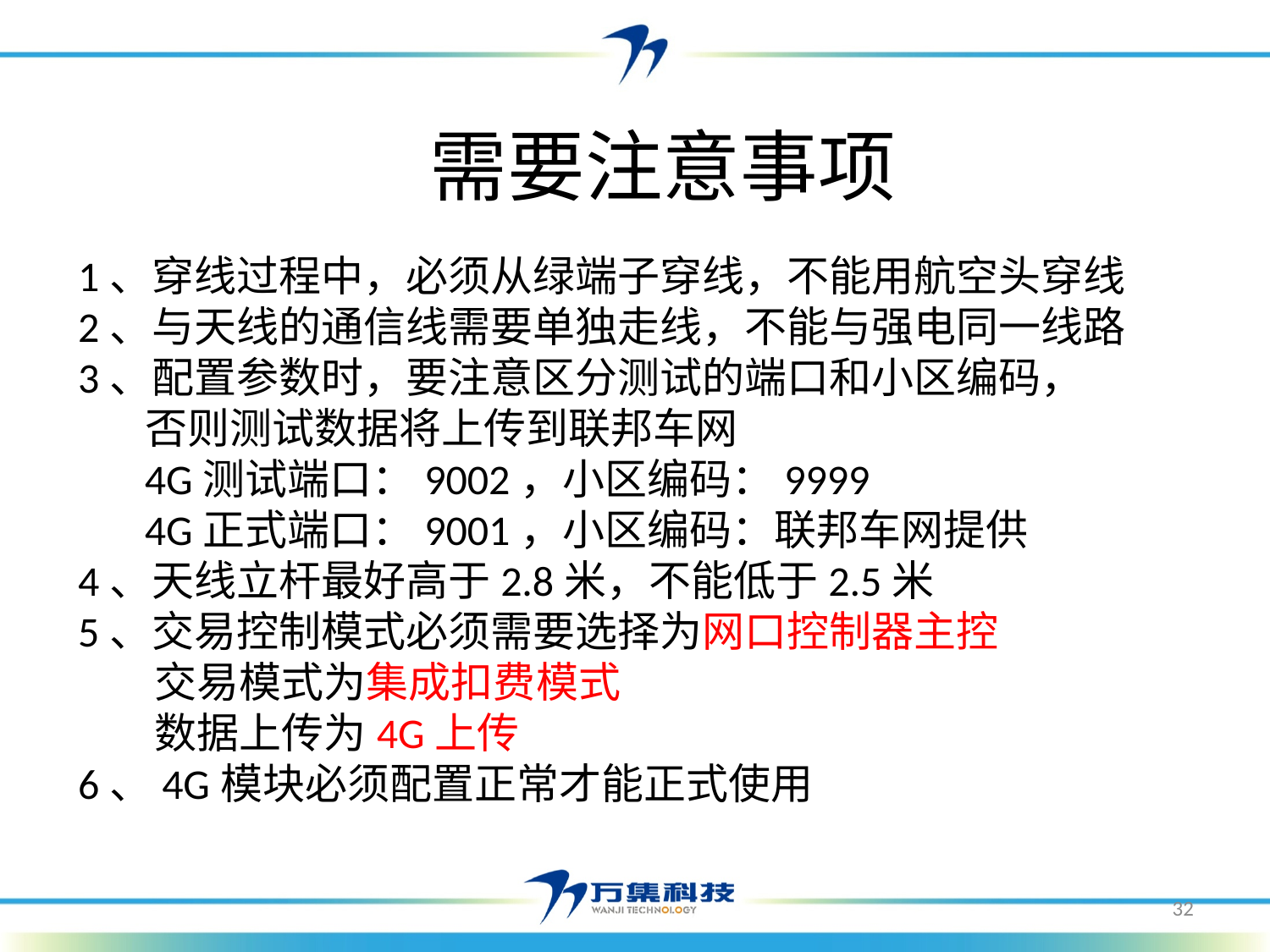

需要注意事项
1、穿线过程中，必须从绿端子穿线，不能用航空头穿线
2、与天线的通信线需要单独走线，不能与强电同一线路
3、配置参数时，要注意区分测试的端口和小区编码，
      否则测试数据将上传到联邦车网
       4G测试端口：9002，小区编码：9999
       4G正式端口：9001，小区编码：联邦车网提供
4、天线立杆最好高于2.8米，不能低于2.5米
5、交易控制模式必须需要选择为网口控制器主控
       交易模式为集成扣费模式
       数据上传为4G上传
6、4G模块必须配置正常才能正式使用
32